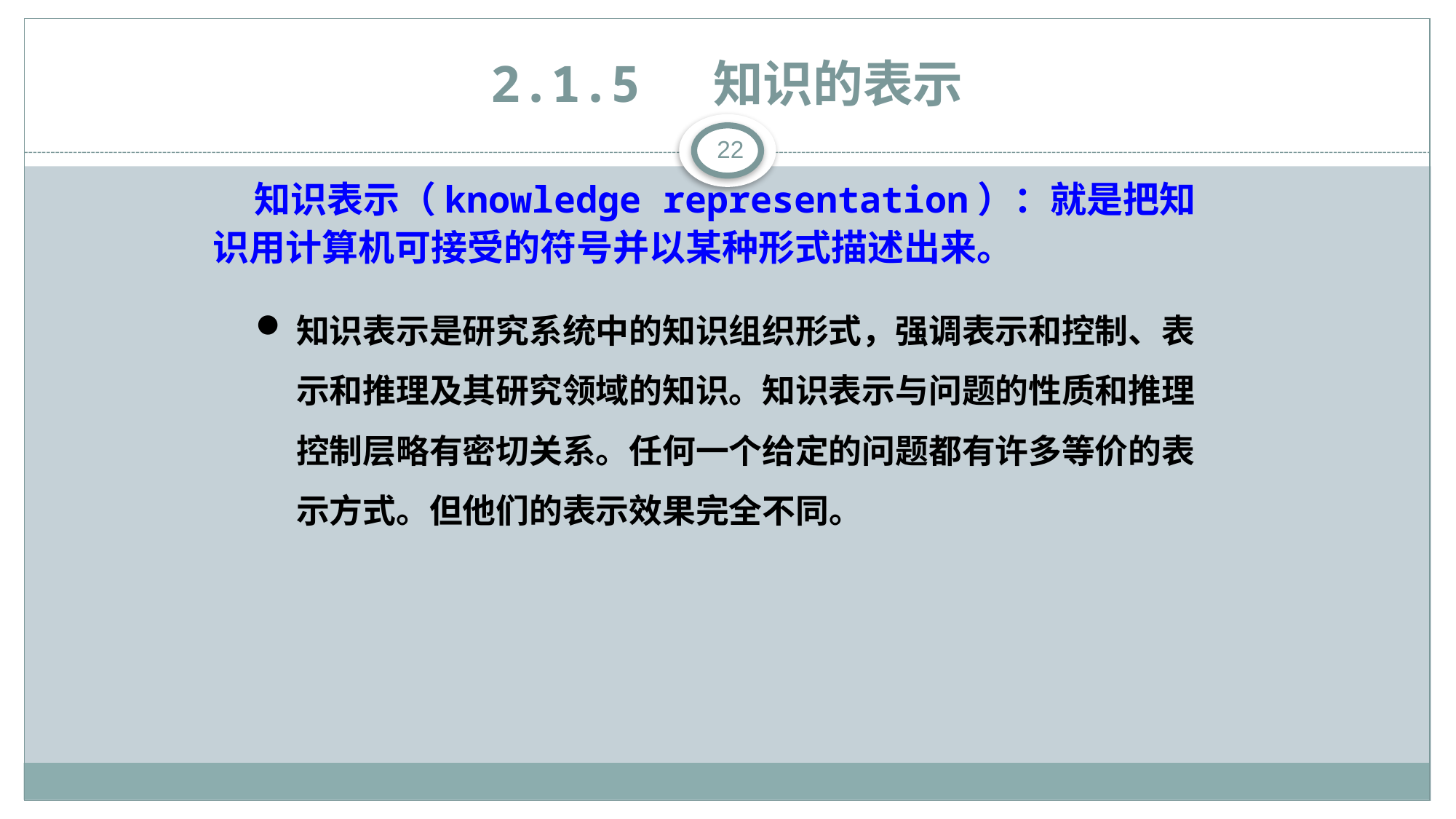

# 2.1.5  知识的表示
22
    知识表示（knowledge representation）：就是把知识用计算机可接受的符号并以某种形式描述出来。
知识表示是研究系统中的知识组织形式，强调表示和控制、表示和推理及其研究领域的知识。知识表示与问题的性质和推理控制层略有密切关系。任何一个给定的问题都有许多等价的表示方式。但他们的表示效果完全不同。